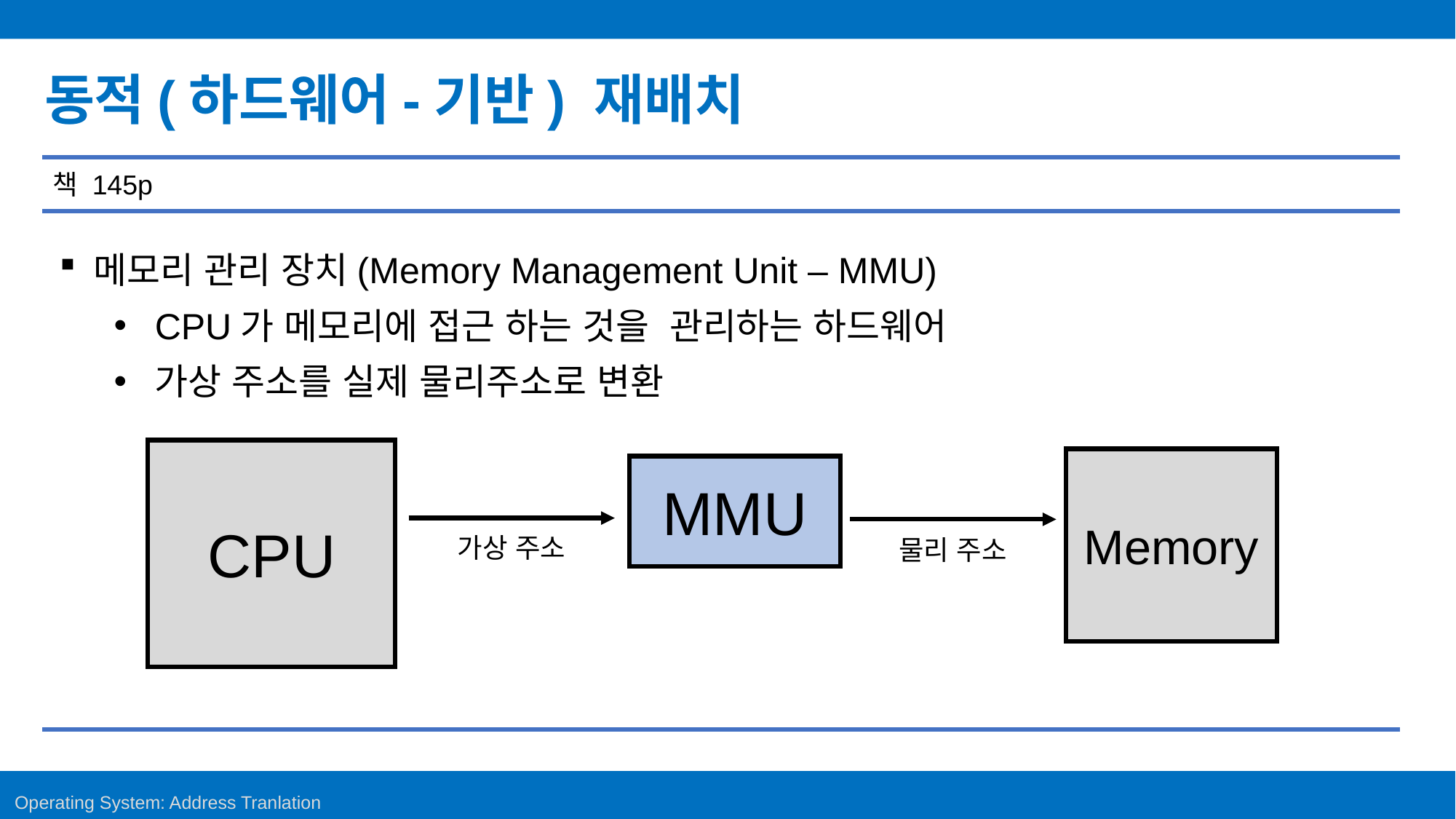

동적(하드웨어-기반) 재배치
책 145p
메모리 관리 장치(Memory Management Unit – MMU)
CPU가 메모리에 접근 하는 것을  관리하는 하드웨어
가상 주소를 실제 물리주소로 변환
CPU
Memory
MMU
가상 주소
물리 주소

23
Operating System: Address Tranlation